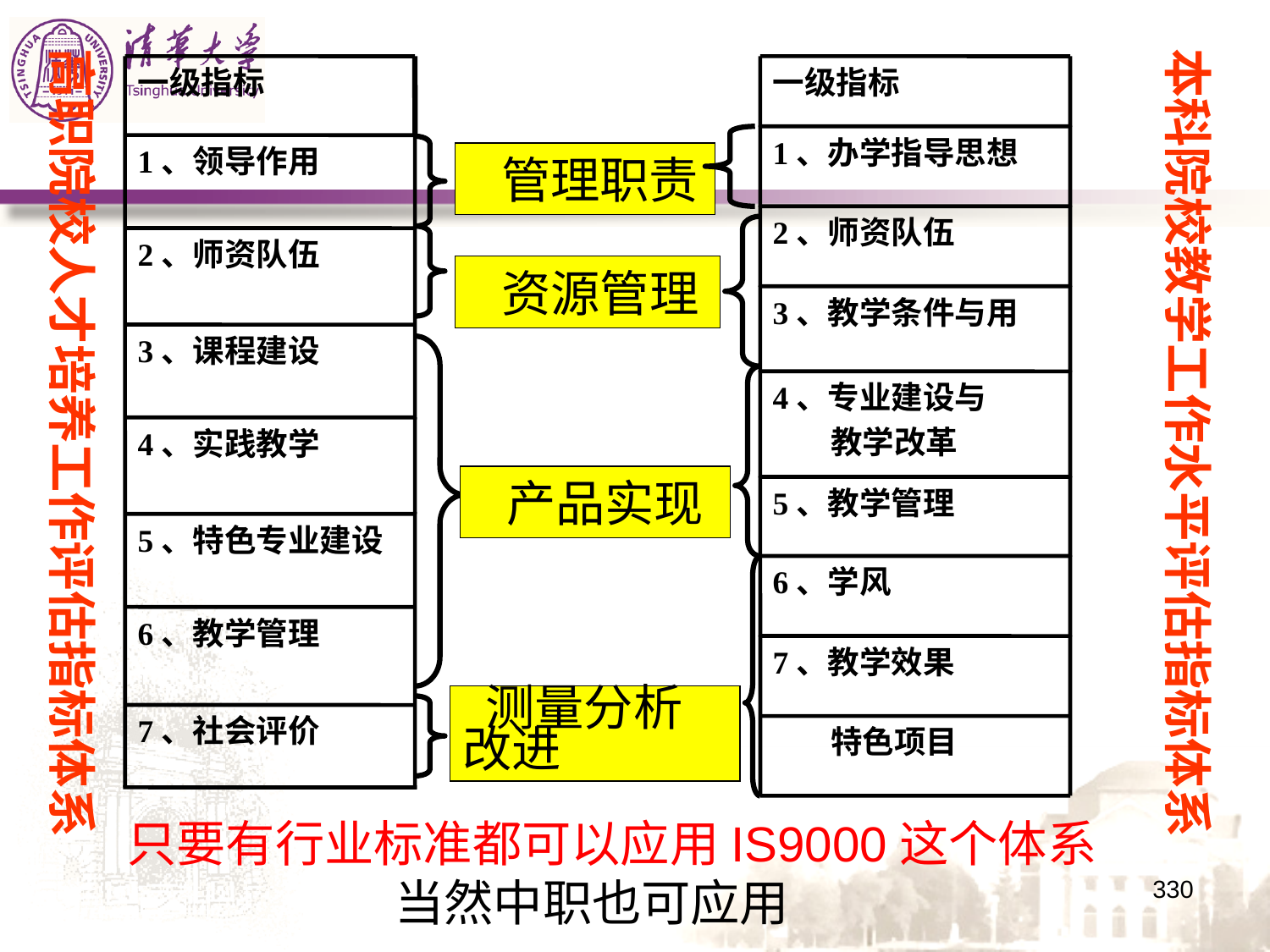

高职院校人才培养工作评估指标体系
本科院校教学工作水平评估指标体系
一级指标

一级指标

1、办学指导思想

1、领导作用

  管理职责
2、师资队伍

2、师资队伍

  资源管理
3、教学条件与用

3、课程建设

4、专业建设与
       教学改革

4、实践教学

  产品实现
5、教学管理

5、特色专业建设

6、学风

6、教学管理

7、教学效果

 测量分析
改进

7、社会评价

       特色项目

只要有行业标准都可以应用IS9000这个体系
当然中职也可应用
330